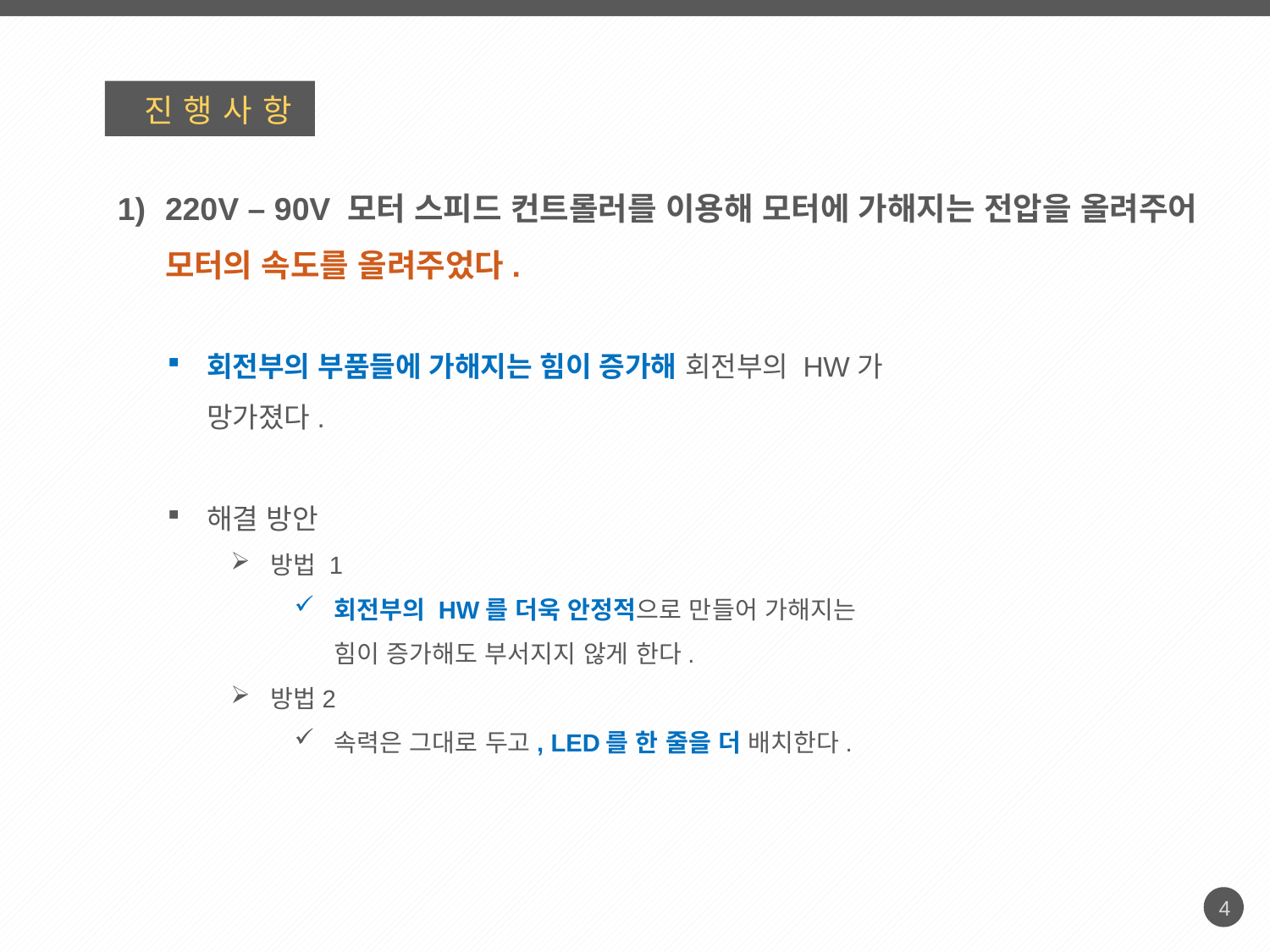

진행사항
220V – 90V 모터 스피드 컨트롤러를 이용해 모터에 가해지는 전압을 올려주어 모터의 속도를 올려주었다.
회전부의 부품들에 가해지는 힘이 증가해 회전부의 HW가 망가졌다.

해결 방안
방법 1
회전부의 HW를 더욱 안정적으로 만들어 가해지는 힘이 증가해도 부서지지 않게 한다.
방법2
속력은 그대로 두고, LED를 한 줄을 더 배치한다.
4